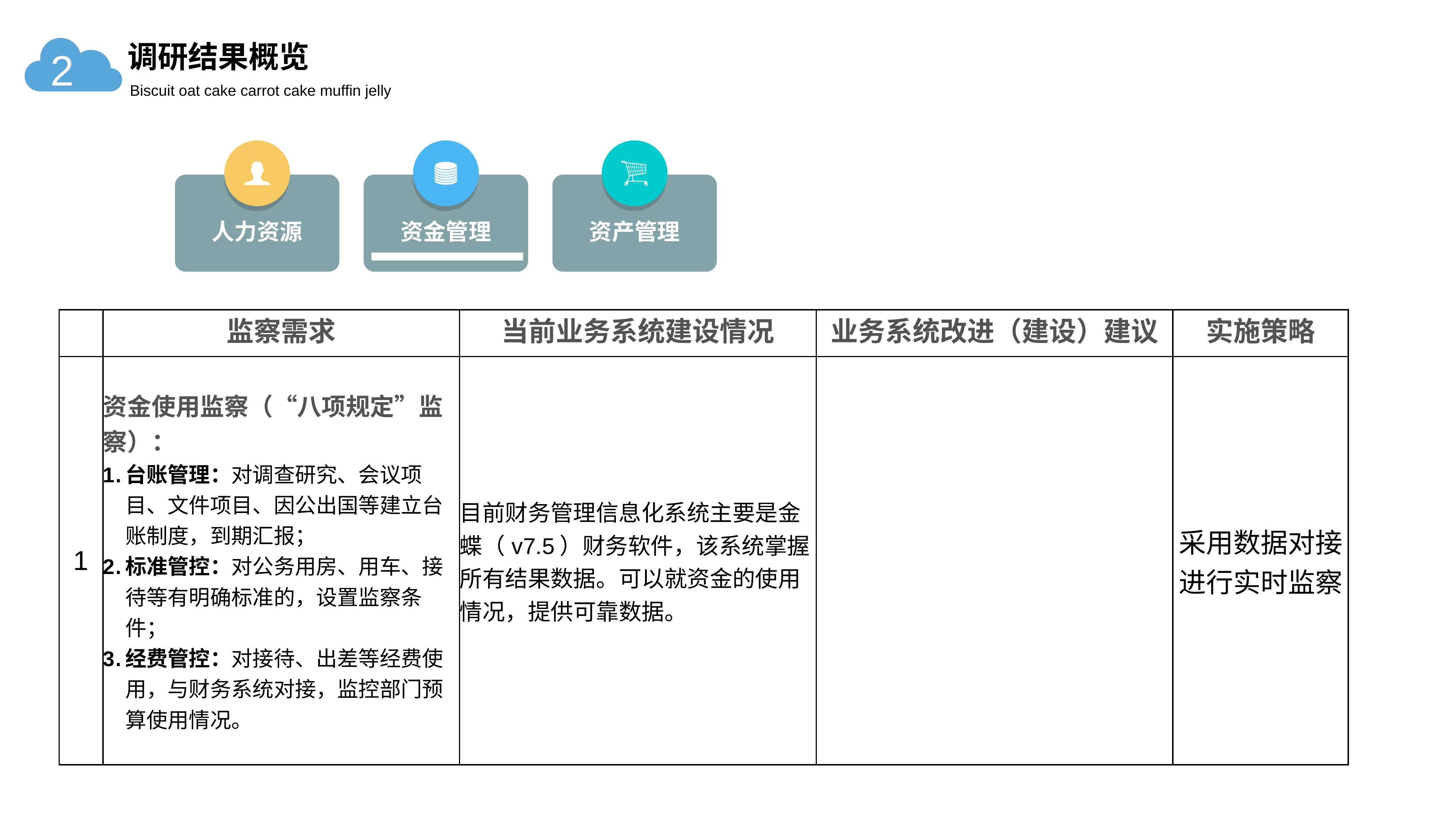

调研结果概览
2

Biscuit oat cake carrot cake muffin jelly

人力资源

资金管理

资产管理

|  | 监察需求 | 当前业务系统建设情况 | 业务系统改进（建设）建议 | 实施策略 |
| --- | --- | --- | --- | --- |
| 1 | 资金使用监察（“八项规定”监察）： 台账管理：对调查研究、会议项目、文件项目、因公出国等建立台账制度，到期汇报； 标准管控：对公务用房、用车、接待等有明确标准的，设置监察条件； 经费管控：对接待、出差等经费使用，与财务系统对接，监控部门预算使用情况。 | 目前财务管理信息化系统主要是金蝶（v7.5）财务软件，该系统掌握所有结果数据。可以就资金的使用情况，提供可靠数据。 |  | 采用数据对接进行实时监察 |
18